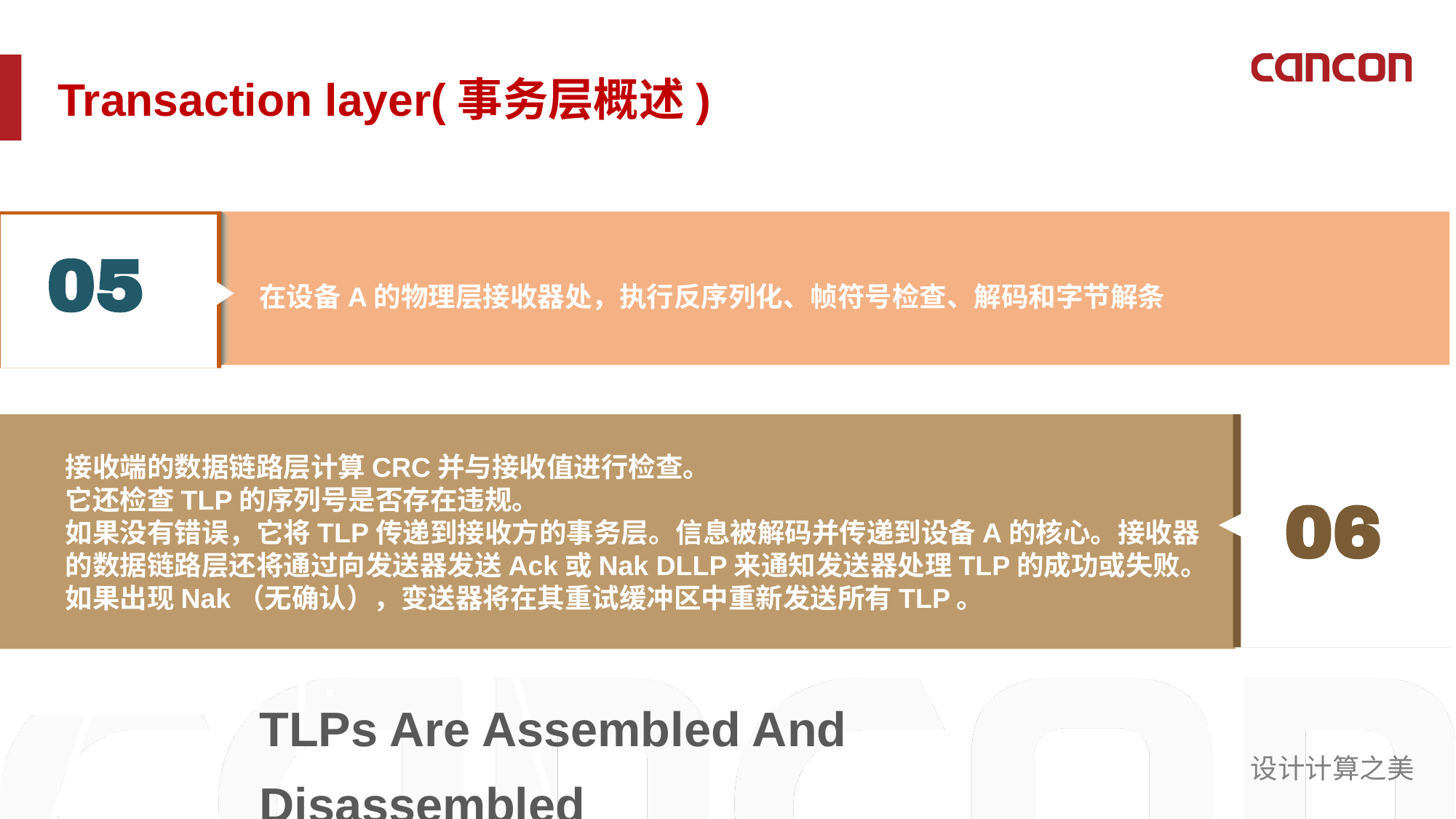

Transaction layer(事务层概述)

05

在设备A的物理层接收器处，执行反序列化、帧符号检查、解码和字节解条

Your text
Click here to add your text. Click here to add your text. Click here to add your text.
接收端的数据链路层计算CRC并与接收值进行检查。
它还检查TLP的序列号是否存在违规。
如果没有错误，它将TLP传递到接收方的事务层。信息被解码并传递到设备A的核心。接收器的数据链路层还将通过向发送器发送Ack或Nak DLLP来通知发送器处理TLP的成功或失败。
如果出现Nak（无确认），变送器将在其重试缓冲区中重新发送所有TLP。

06

TLPs Are Assembled And Disassembled